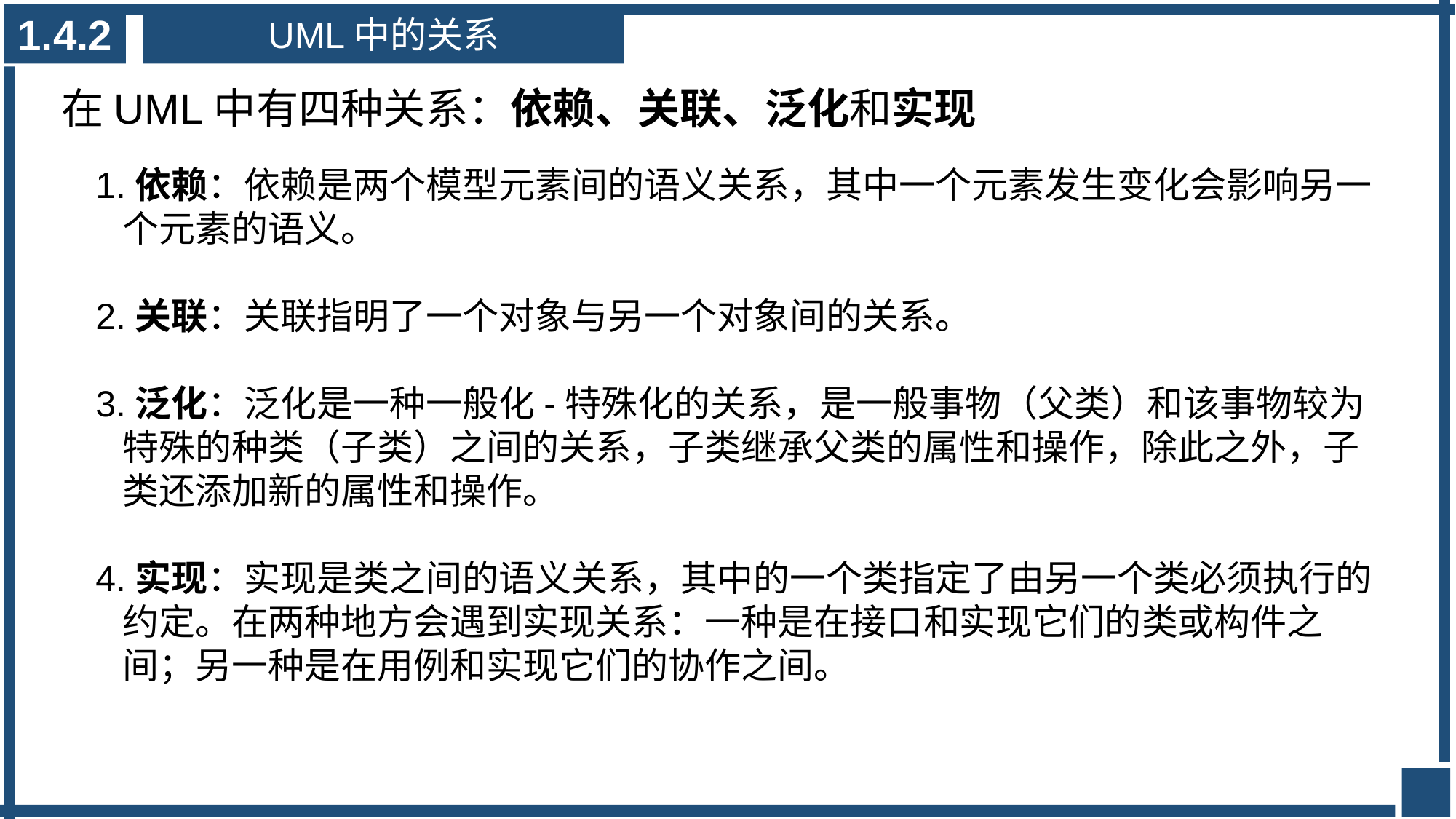

1.4.2

UML中的关系
在UML中有四种关系：依赖、关联、泛化和实现
1.依赖：依赖是两个模型元素间的语义关系，其中一个元素发生变化会影响另一个元素的语义。

2.关联：关联指明了一个对象与另一个对象间的关系。

3.泛化：泛化是一种一般化-特殊化的关系，是一般事物（父类）和该事物较为特殊的种类（子类）之间的关系，子类继承父类的属性和操作，除此之外，子类还添加新的属性和操作。

4.实现：实现是类之间的语义关系，其中的一个类指定了由另一个类必须执行的约定。在两种地方会遇到实现关系：一种是在接口和实现它们的类或构件之间；另一种是在用例和实现它们的协作之间。